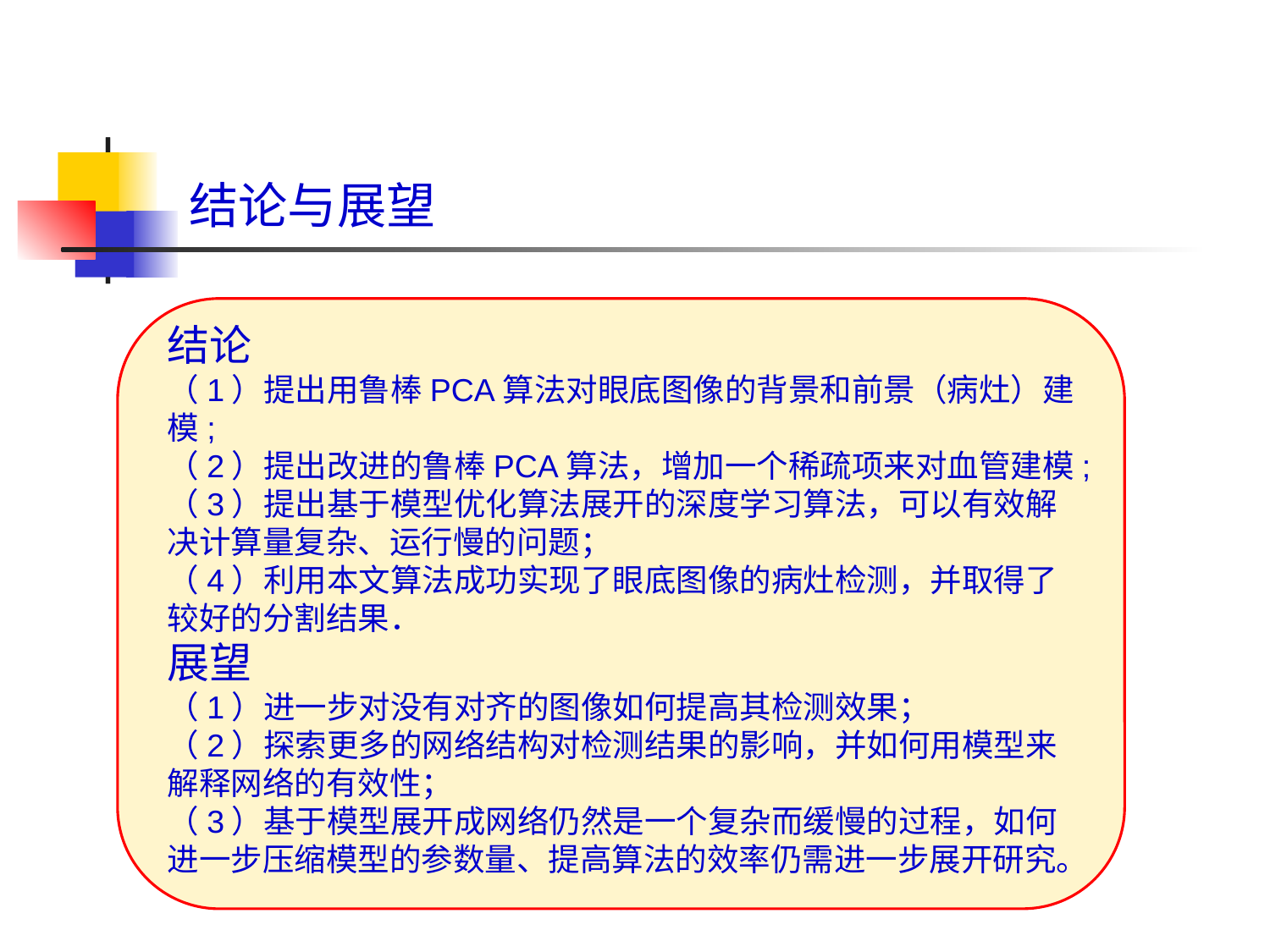

结论与展望

结论
（1）提出用鲁棒PCA算法对眼底图像的背景和前景（病灶）建模;
（2）提出改进的鲁棒PCA算法，增加一个稀疏项来对血管建模;
（3）提出基于模型优化算法展开的深度学习算法，可以有效解决计算量复杂、运行慢的问题；
（4）利用本文算法成功实现了眼底图像的病灶检测，并取得了较好的分割结果．
展望
（1）进一步对没有对齐的图像如何提高其检测效果；
（2）探索更多的网络结构对检测结果的影响，并如何用模型来解释网络的有效性；
（3）基于模型展开成网络仍然是一个复杂而缓慢的过程，如何进一步压缩模型的参数量、提高算法的效率仍需进一步展开研究。